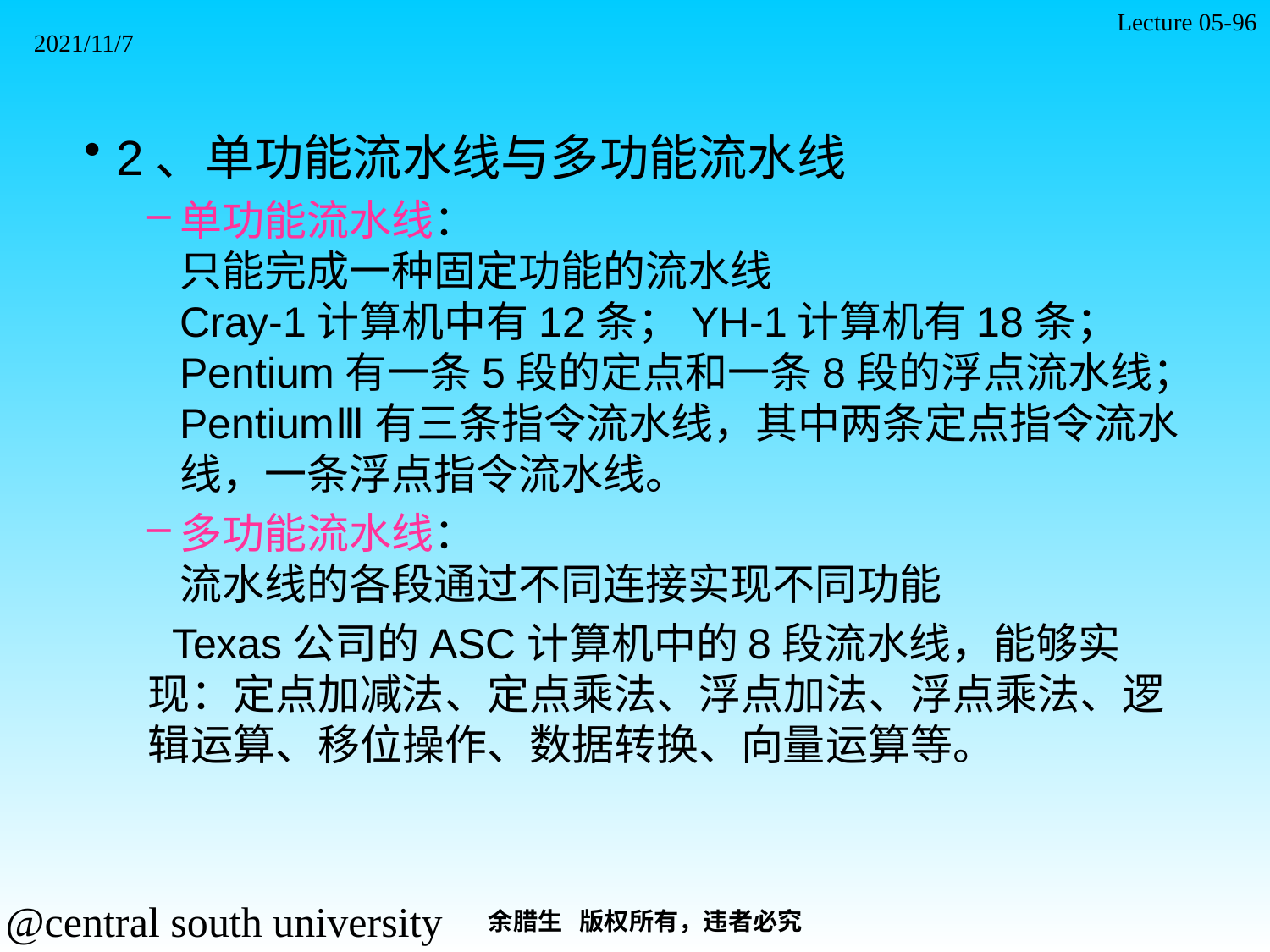

Lecture 05-96
2021/11/7
2、单功能流水线与多功能流水线
单功能流水线：
只能完成一种固定功能的流水线
Cray-1计算机中有12条；YH-1计算机有18条；Pentium有一条5段的定点和一条8段的浮点流水线；PentiumⅢ有三条指令流水线，其中两条定点指令流水线，一条浮点指令流水线。
多功能流水线：
流水线的各段通过不同连接实现不同功能
  Texas公司的ASC计算机中的8段流水线，能够实现：定点加减法、定点乘法、浮点加法、浮点乘法、逻辑运算、移位操作、数据转换、向量运算等。

余腊生   版权所有，违者必究